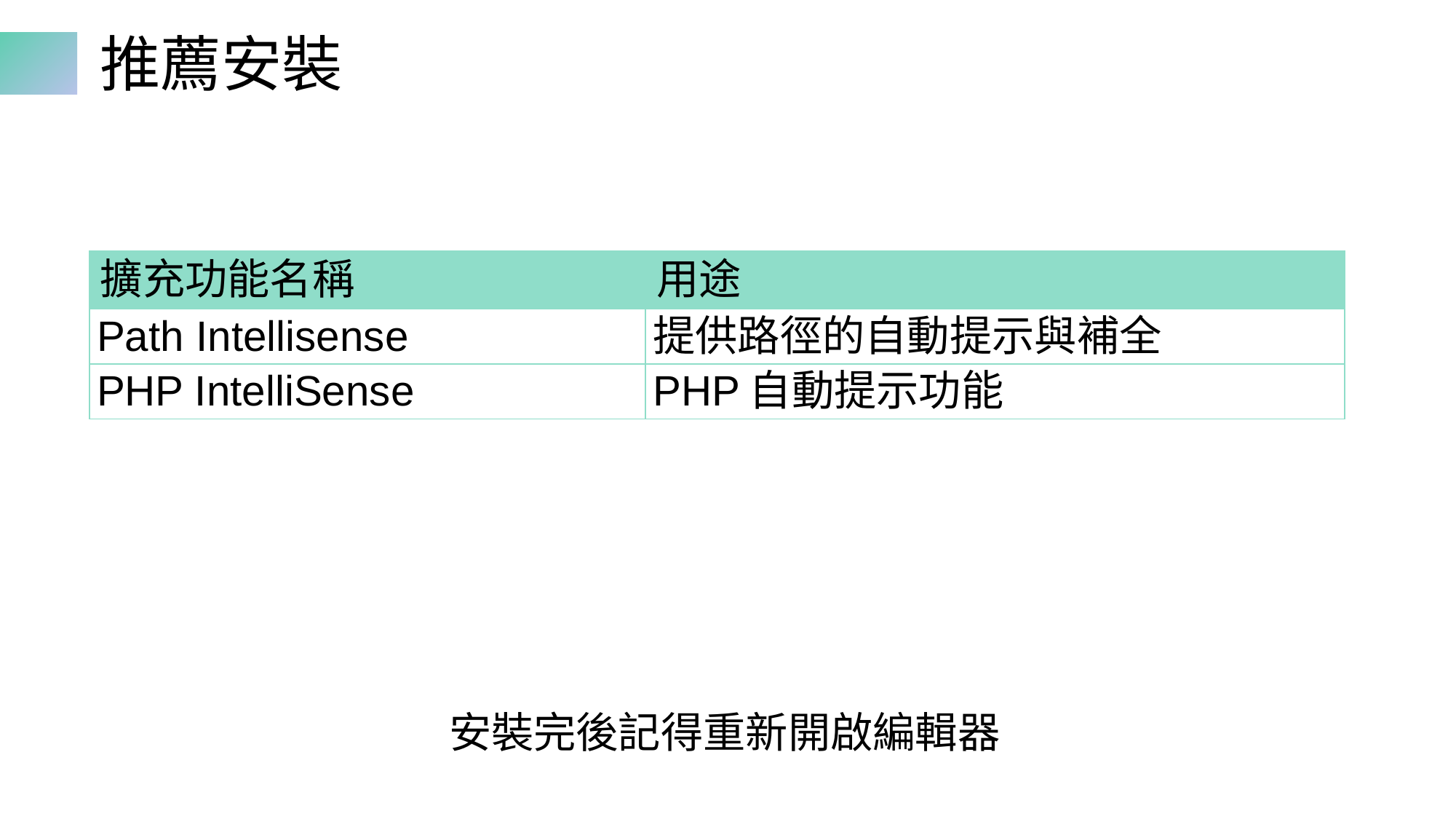

# 推薦安裝
| 擴充功能名稱 | 用途 |
| --- | --- |
| Path Intellisense | 提供路徑的自動提示與補全 |
| PHP IntelliSense | PHP自動提示功能 |
安裝完後記得重新開啟編輯器